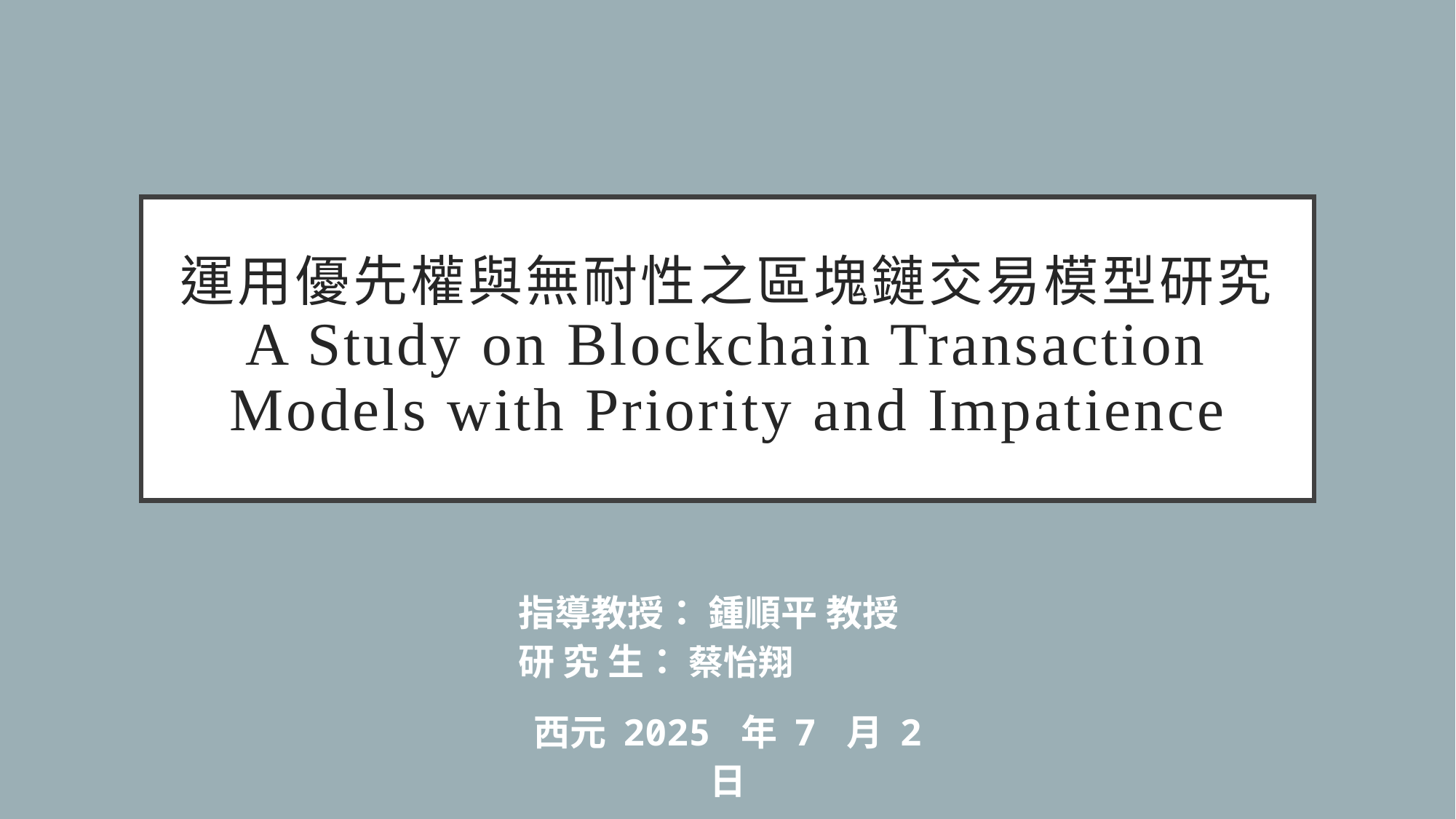

# 運用優先權與無耐性之區塊鏈交易模型研究 A Study on Blockchain Transaction Models with Priority and Impatience
指導教授： 鍾順平 教授
研 究 生： 蔡怡翔
西元 2025 年 7 月 2 日